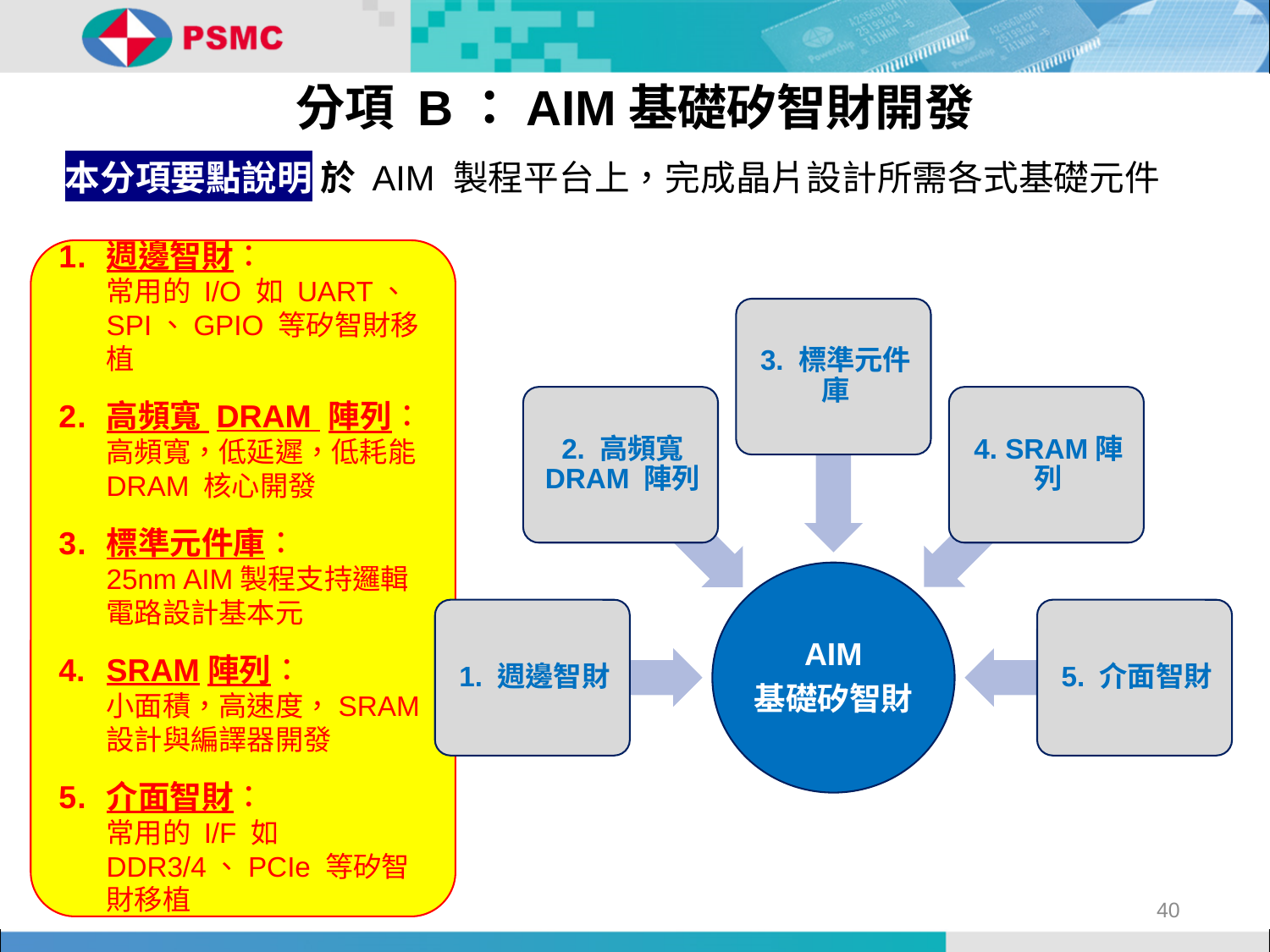

# 分項 B：AIM基礎矽智財開發
本分項要點說明 於 AIM 製程平台上，完成晶片設計所需各式基礎元件
週邊智財：
常用的 I/O 如 UART、SPI、GPIO 等矽智財移植
高頻寬 DRAM 陣列：
高頻寬，低延遲，低耗能 DRAM 核心開發
標準元件庫：
25nm AIM製程支持邏輯電路設計基本元
SRAM陣列：
小面積，高速度，SRAM 設計與編譯器開發
介面智財：
常用的 I/F 如 DDR3/4、PCIe 等矽智財移植

AIM
基礎矽智財
1. 週邊智財
2. 高頻寬 DRAM 陣列
3. 標準元件庫
4. SRAM陣列
5. 介面智財
40